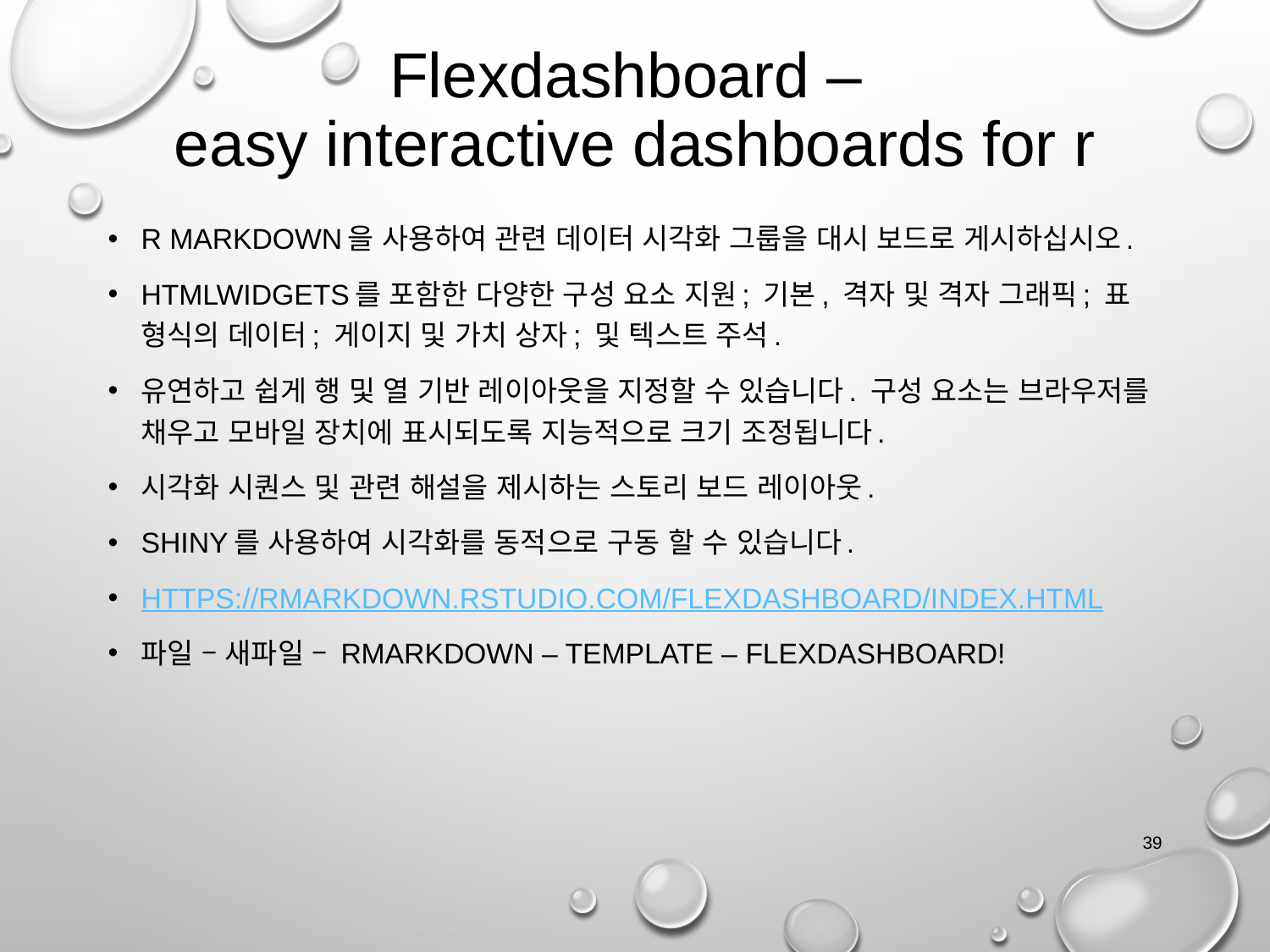

# Flexdashboard – easy interactive dashboards for r
R Markdown을 사용하여 관련 데이터 시각화 그룹을 대시 보드로 게시하십시오.
htmlwidgets를 포함한 다양한 구성 요소 지원; 기본, 격자 및 격자 그래픽; 표 형식의 데이터; 게이지 및 가치 상자; 및 텍스트 주석.
유연하고 쉽게 행 및 열 기반 레이아웃을 지정할 수 있습니다. 구성 요소는 브라우저를 채우고 모바일 장치에 표시되도록 지능적으로 크기 조정됩니다.
시각화 시퀀스 및 관련 해설을 제시하는 스토리 보드 레이아웃.
Shiny를 사용하여 시각화를 동적으로 구동 할 수 있습니다.
https://rmarkdown.rstudio.com/flexdashboard/index.html
파일 – 새파일 – Rmarkdown – Template – Flexdashboard!

39